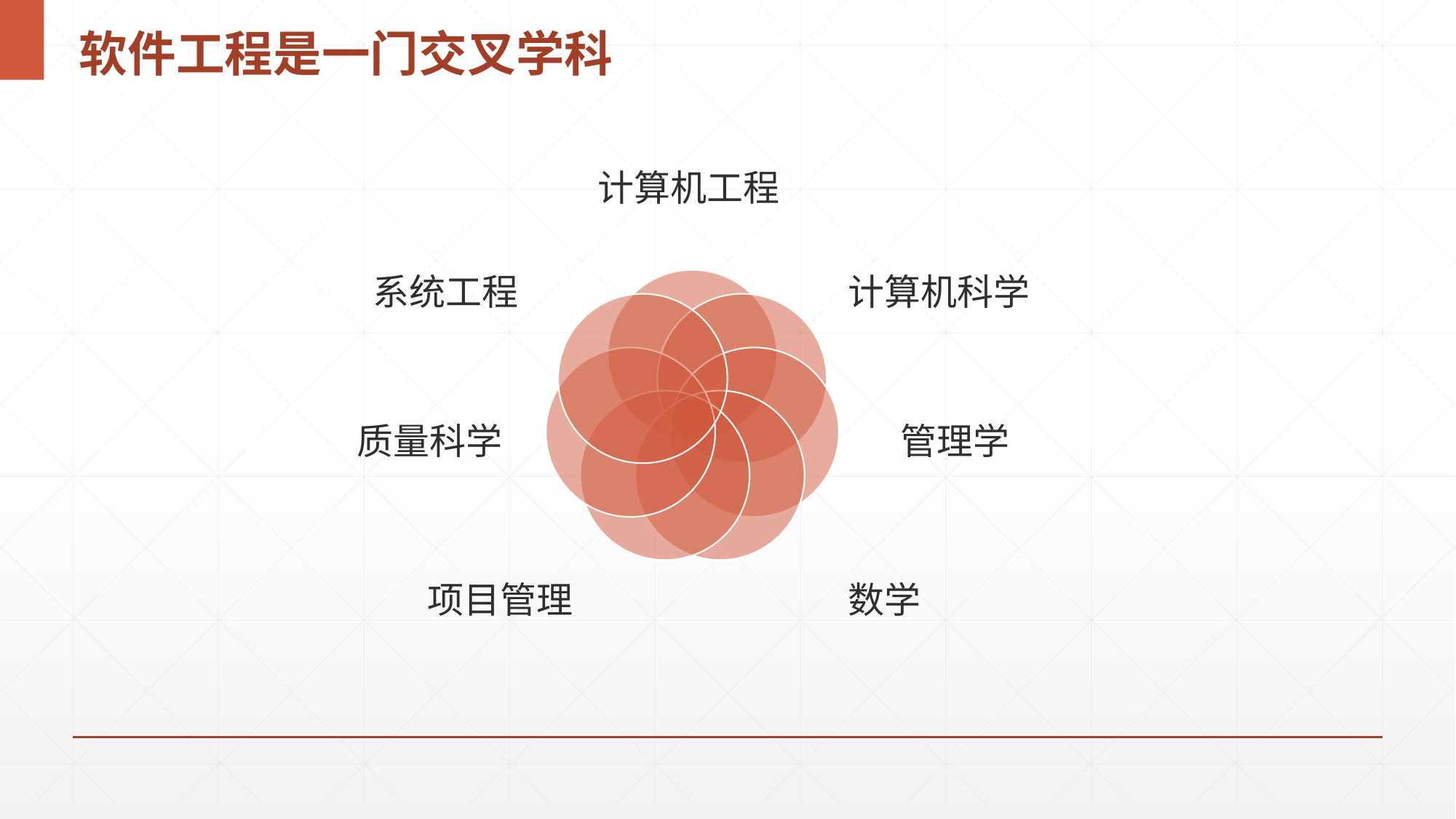

# 软件工程是一门交叉学科
计算机工程
计算机科学
管理学
数学
项目管理
质量科学
系统工程